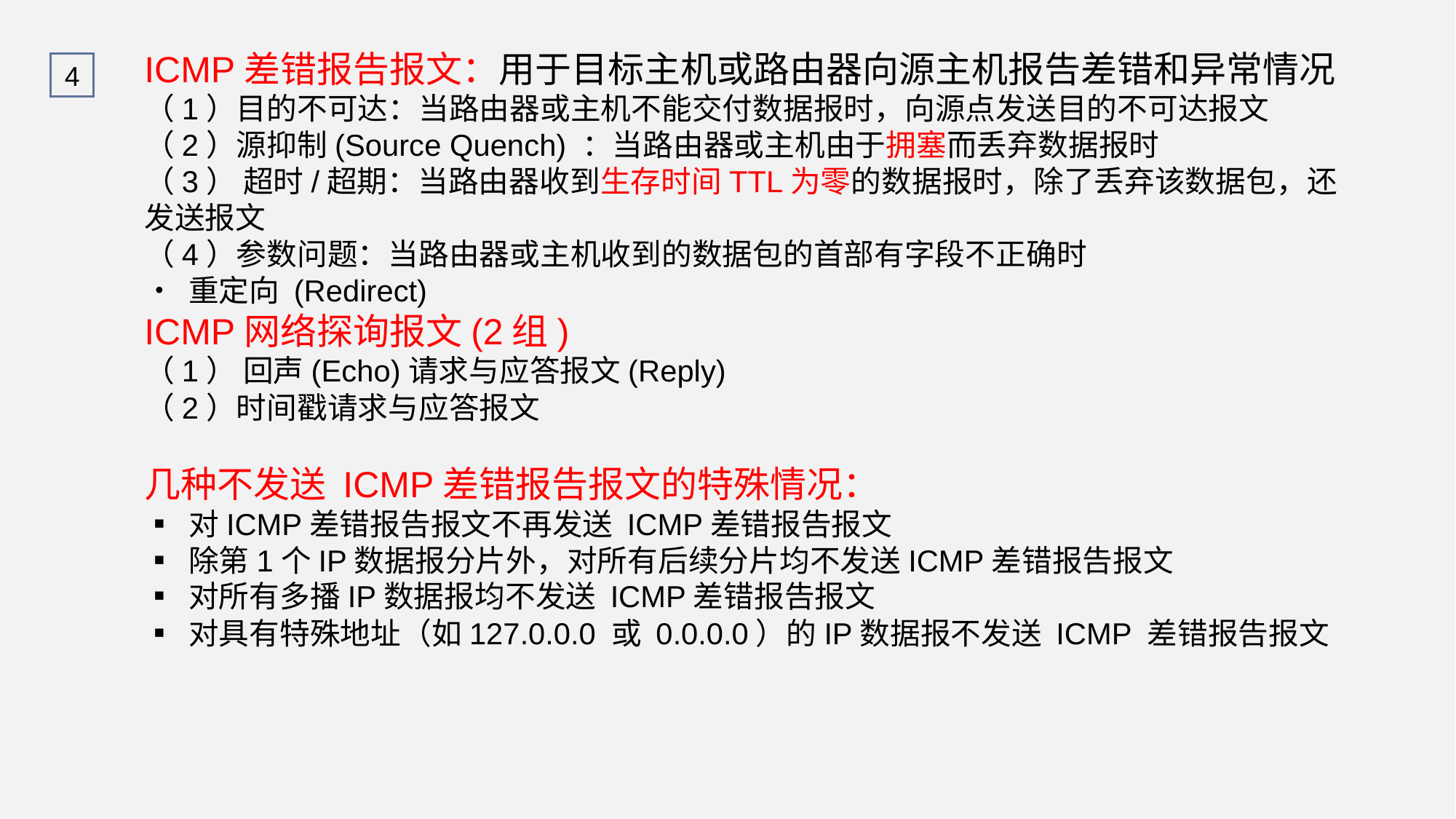

ICMP差错报告报文：用于目标主机或路由器向源主机报告差错和异常情况
（1）目的不可达：当路由器或主机不能交付数据报时，向源点发送目的不可达报文
（2）源抑制(Source Quench) ：当路由器或主机由于拥塞而丢弃数据报时
（3） 超时/超期：当路由器收到生存时间TTL为零的数据报时，除了丢弃该数据包，还发送报文
（4）参数问题：当路由器或主机收到的数据包的首部有字段不正确时
• 重定向 (Redirect)
ICMP网络探询报文(2组)
（1） 回声(Echo)请求与应答报文(Reply)
（2）时间戳请求与应答报文

几种不发送 ICMP差错报告报文的特殊情况：
▪ 对ICMP差错报告报文不再发送 ICMP差错报告报文
▪ 除第1个IP数据报分片外，对所有后续分片均不发送ICMP差错报告报文
▪ 对所有多播IP数据报均不发送 ICMP差错报告报文
▪ 对具有特殊地址（如127.0.0.0 或 0.0.0.0）的IP数据报不发送 ICMP 差错报告报文
4